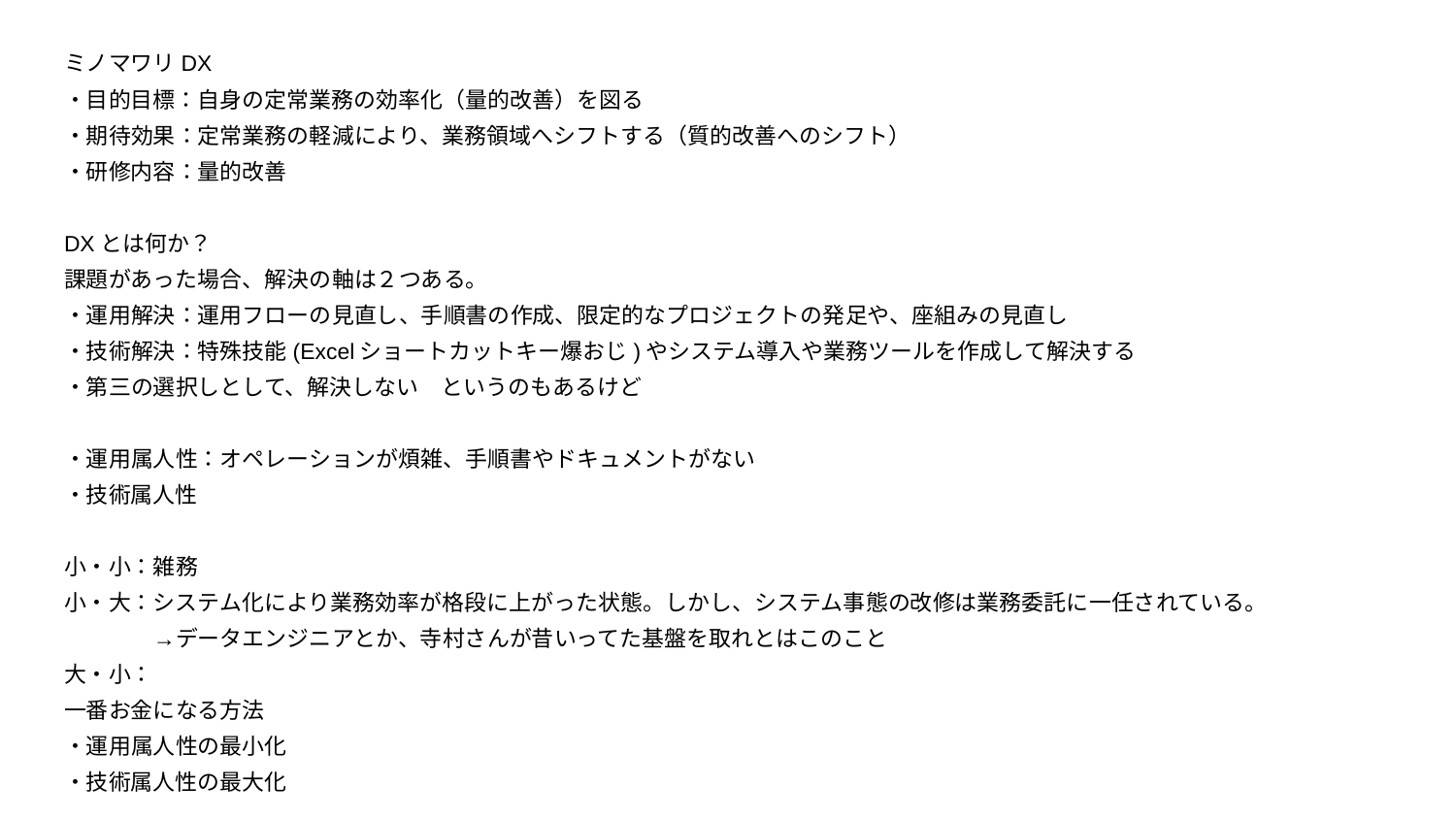

ミノマワリDX
・目的目標：自身の定常業務の効率化（量的改善）を図る
・期待効果：定常業務の軽減により、業務領域へシフトする（質的改善へのシフト）
・研修内容：量的改善

DXとは何か？
課題があった場合、解決の軸は２つある。
・運用解決：運用フローの見直し、手順書の作成、限定的なプロジェクトの発足や、座組みの見直し
・技術解決：特殊技能(Excelショートカットキー爆おじ)やシステム導入や業務ツールを作成して解決する
・第三の選択しとして、解決しない　というのもあるけど

・運用属人性：オペレーションが煩雑、手順書やドキュメントがない
・技術属人性

小・小：雑務
小・大：システム化により業務効率が格段に上がった状態。しかし、システム事態の改修は業務委託に一任されている。
　　　　→データエンジニアとか、寺村さんが昔いってた基盤を取れとはこのこと
大・小：
一番お金になる方法
・運用属人性の最小化
・技術属人性の最大化